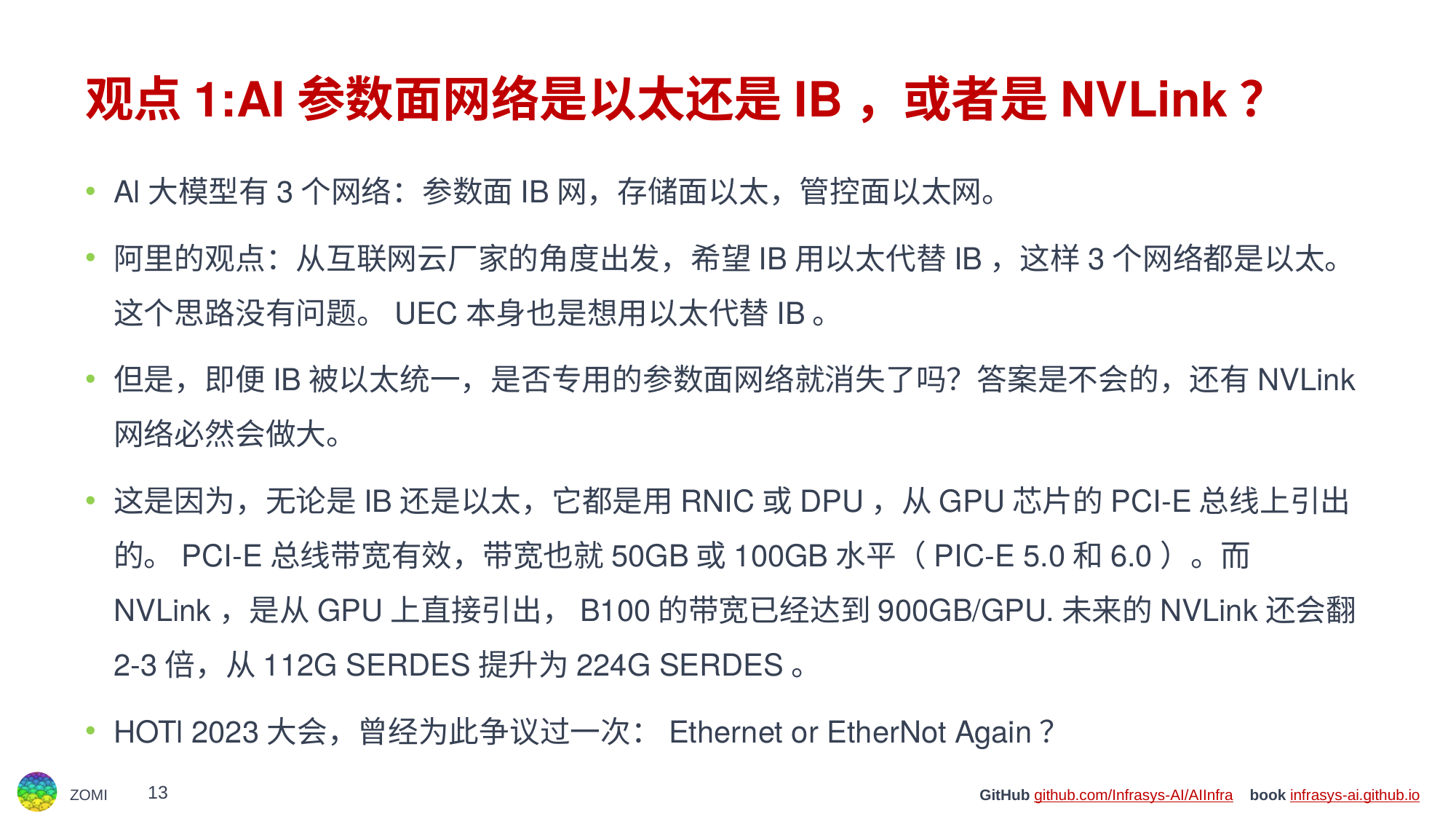

# 观点1:AI参数面网络是以太还是IB，或者是NVLink？
Al大模型有3个网络：参数面IB网，存储面以太，管控面以太网。
阿里的观点：从互联网云厂家的角度出发，希望IB用以太代替IB，这样3个网络都是以太。这个思路没有问题。UEC本身也是想用以太代替IB。
但是，即便IB被以太统一，是否专用的参数面网络就消失了吗？答案是不会的，还有NVLink网络必然会做大。
这是因为，无论是IB还是以太，它都是用RNIC或DPU，从GPU芯片的PCI-E总线上引出的。PCI-E总线带宽有效，带宽也就50GB或100GB水平（PIC-E 5.0和6.0）。而NVLink，是从GPU上直接引出，B100的带宽已经达到900GB/GPU.未来的NVLink还会翻2-3倍，从112G SERDES提升为224G SERDES。
HOTl 2023大会，曾经为此争议过一次：Ethernet or EtherNot Again？